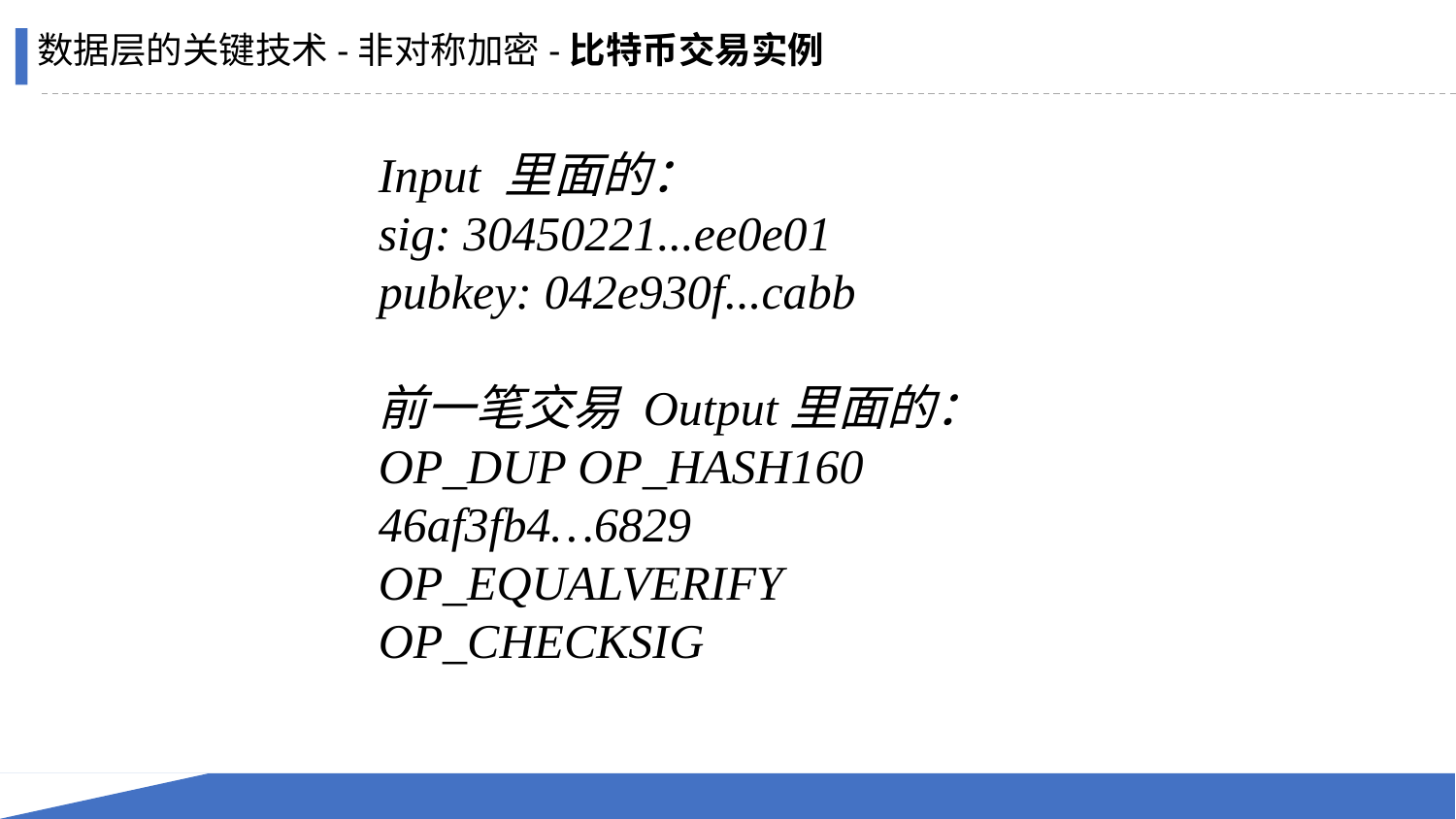

数据层的关键技术-非对称加密-比特币交易实例

Input 里面的：
sig: 30450221...ee0e01
pubkey: 042e930f...cabb

前一笔交易 Output里面的：
OP_DUP OP_HASH160 46af3fb4…6829 OP_EQUALVERIFY OP_CHECKSIG

60